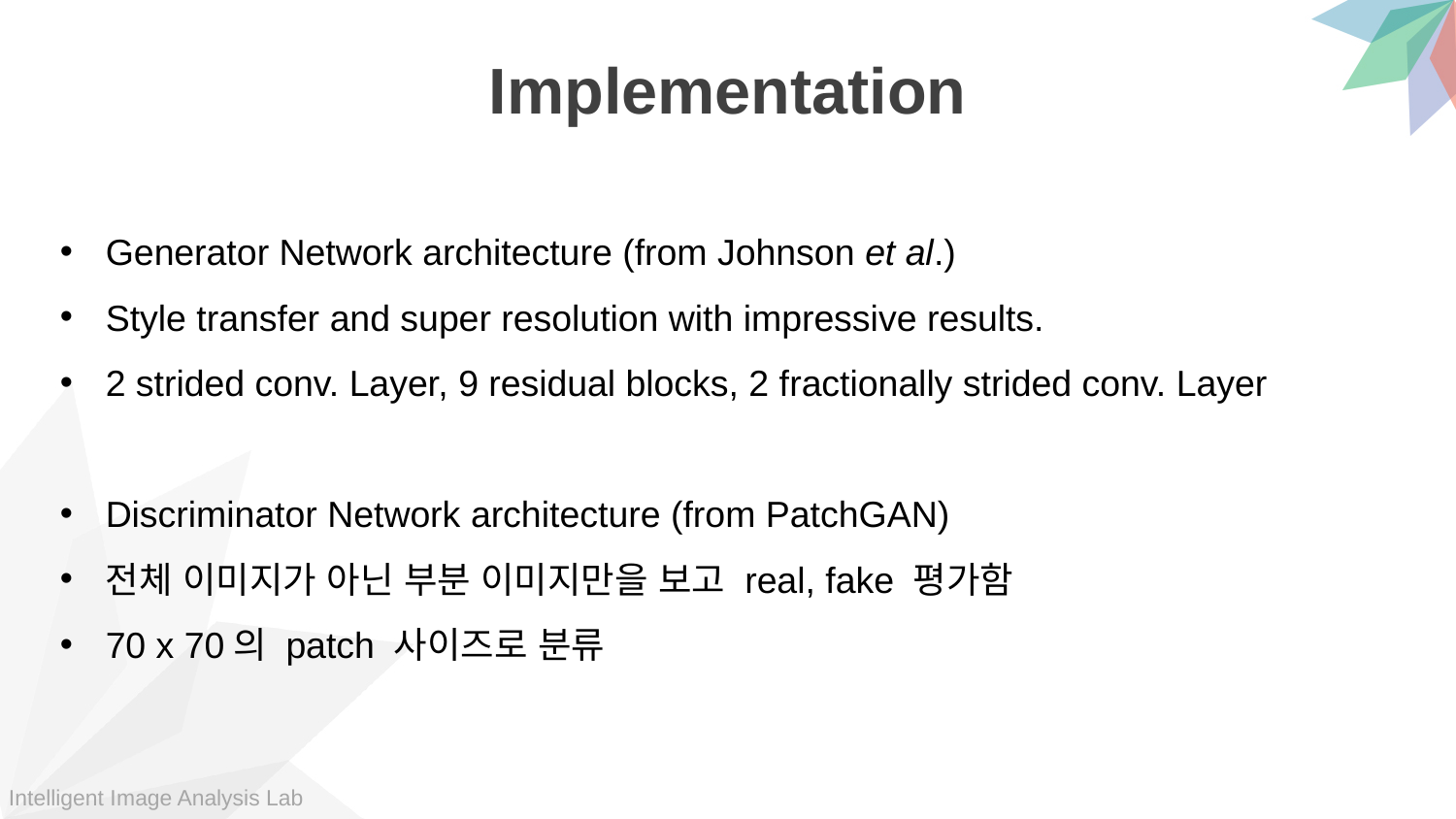

Implementation
Generator Network architecture (from Johnson et al.)
Style transfer and super resolution with impressive results.
2 strided conv. Layer, 9 residual blocks, 2 fractionally strided conv. Layer

Discriminator Network architecture (from PatchGAN)
전체 이미지가 아닌 부분 이미지만을 보고 real, fake 평가함
70 x 70의 patch 사이즈로 분류